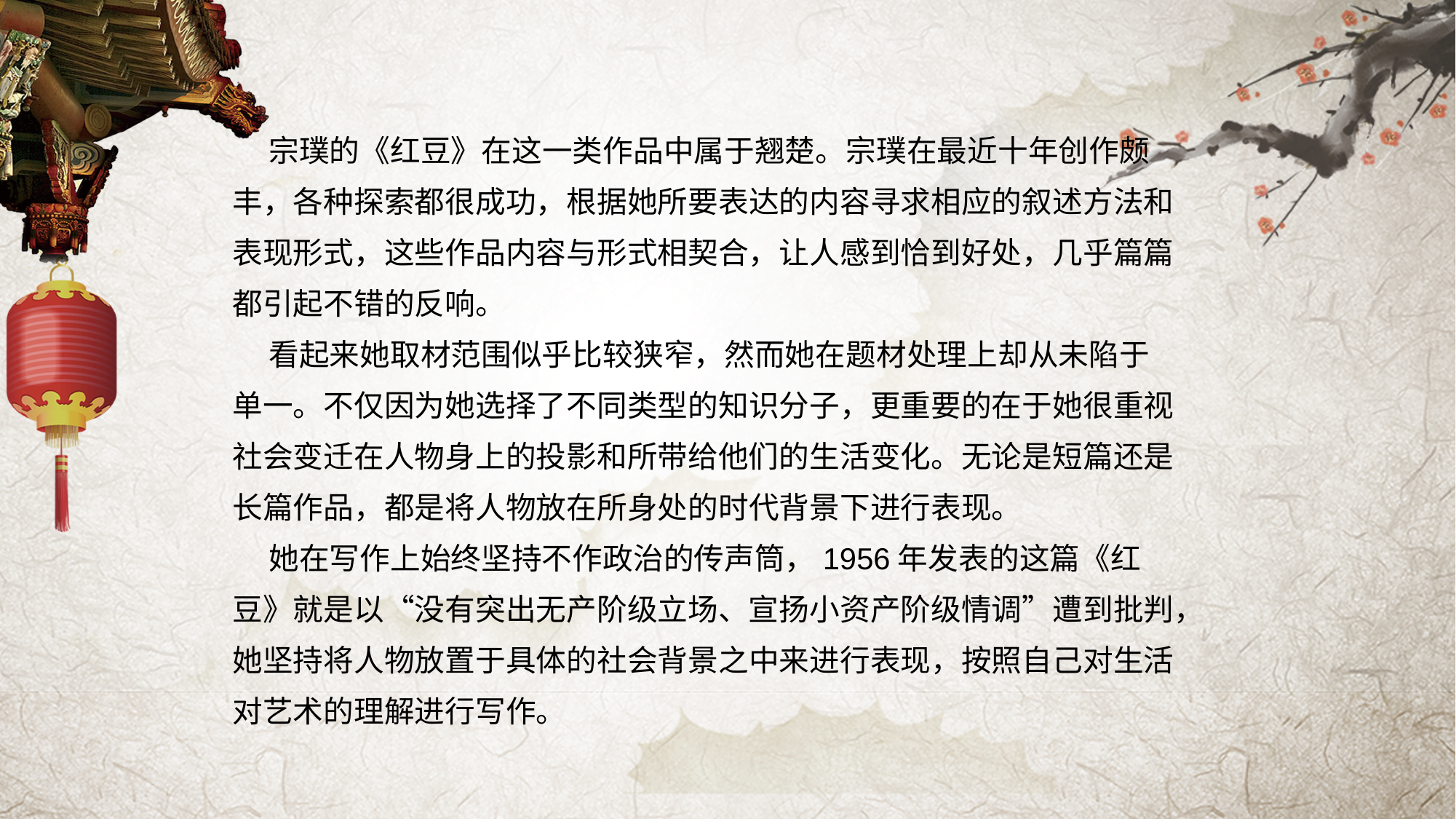

宗璞的《红豆》在这一类作品中属于翘楚。宗璞在最近十年创作颇丰，各种探索都很成功，根据她所要表达的内容寻求相应的叙述方法和表现形式，这些作品内容与形式相契合，让人感到恰到好处，几乎篇篇都引起不错的反响。
看起来她取材范围似乎比较狭窄，然而她在题材处理上却从未陷于单一。不仅因为她选择了不同类型的知识分子，更重要的在于她很重视社会变迁在人物身上的投影和所带给他们的生活变化。无论是短篇还是长篇作品，都是将人物放在所身处的时代背景下进行表现。
她在写作上始终坚持不作政治的传声筒，1956年发表的这篇《红豆》就是以“没有突出无产阶级立场、宣扬小资产阶级情调”遭到批判，她坚持将人物放置于具体的社会背景之中来进行表现，按照自己对生活对艺术的理解进行写作。